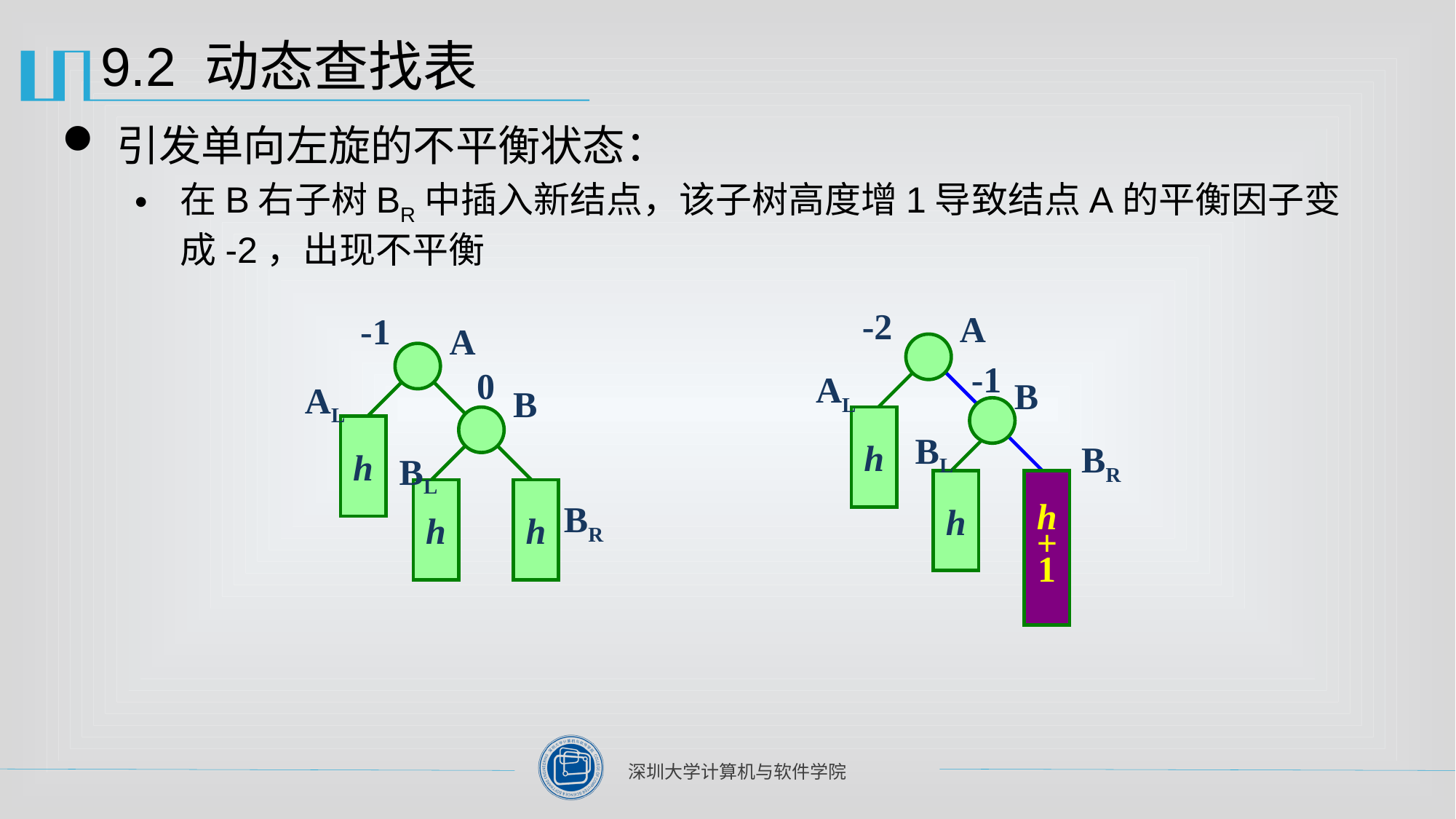

# 9.2 动态查找表
引发单向左旋的不平衡状态：
在B右子树BR中插入新结点，该子树高度增1导致结点A的平衡因子变成-2，出现不平衡

-2
A
-1
A

-1
0

AL
B

AL
B

h

h
BL

BR
BL

h
h
+
1
h
h
BR

69